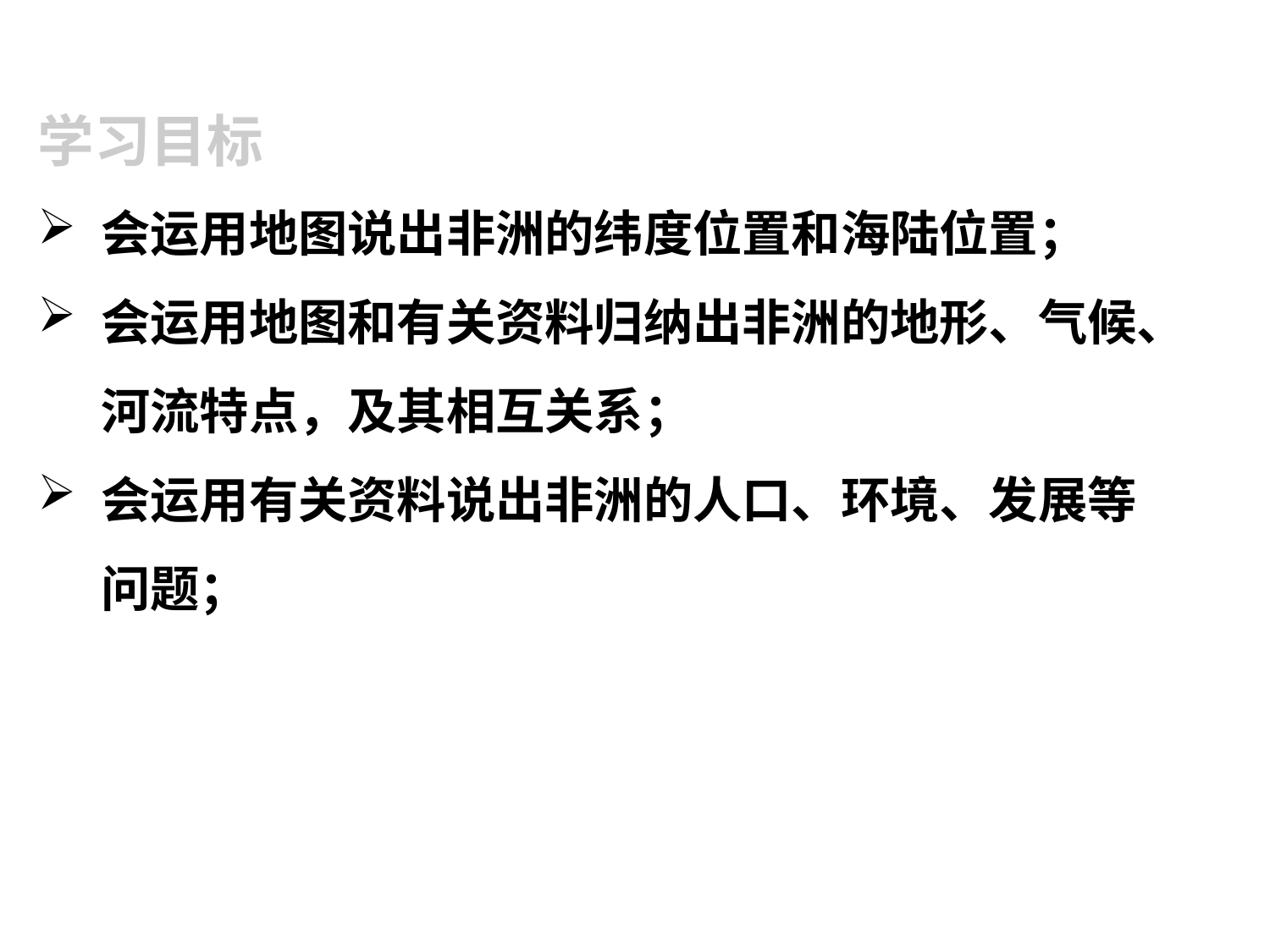

学习目标
会运用地图说出非洲的纬度位置和海陆位置；
会运用地图和有关资料归纳出非洲的地形、气候、河流特点，及其相互关系；
会运用有关资料说出非洲的人口、环境、发展等问题；